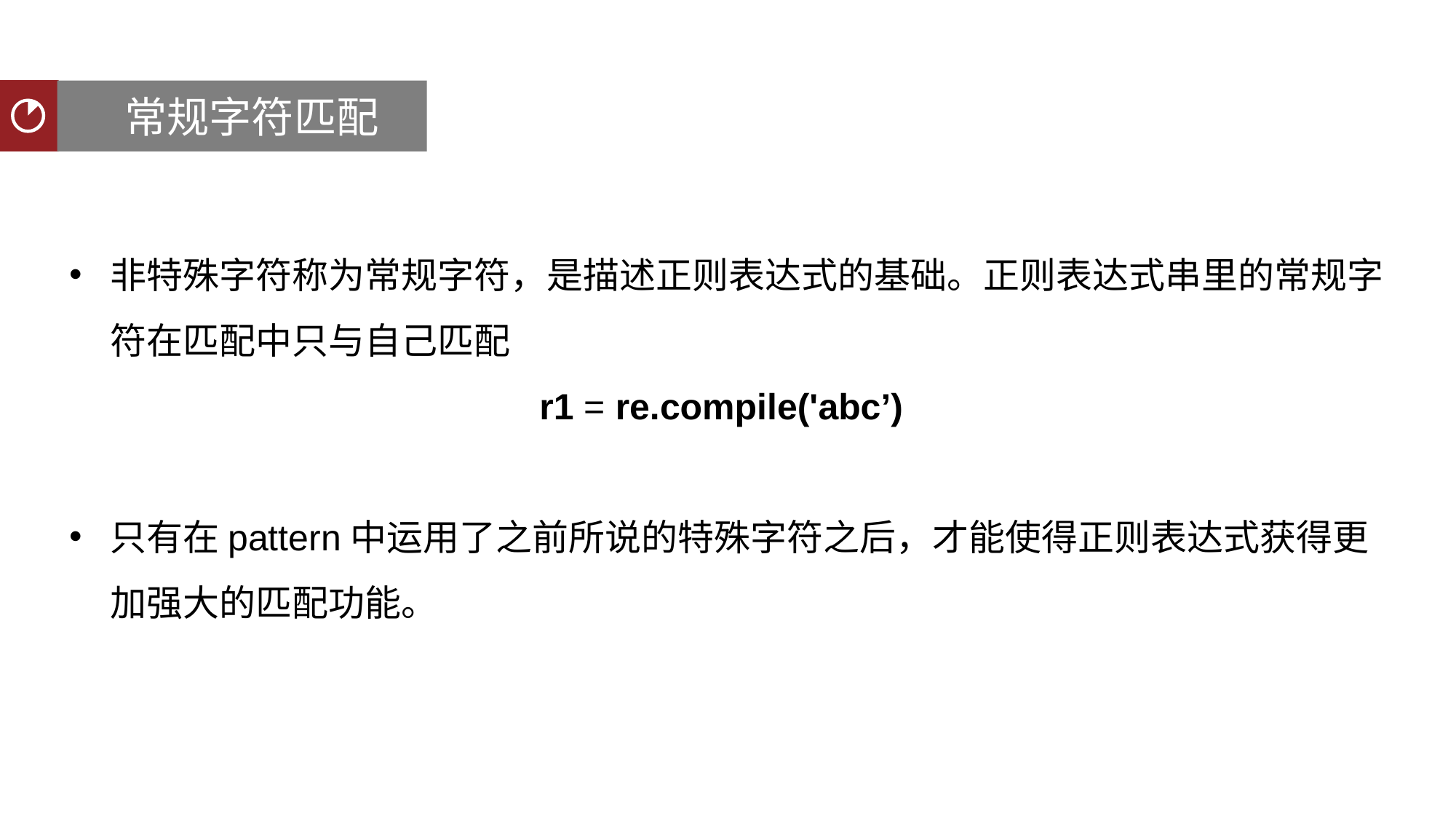

常规字符匹配

聚类分析
非特殊字符称为常规字符，是描述正则表达式的基础。正则表达式串里的常规字符在匹配中只与自己匹配
r1 = re.compile('abc’)

只有在pattern中运用了之前所说的特殊字符之后，才能使得正则表达式获得更加强大的匹配功能。